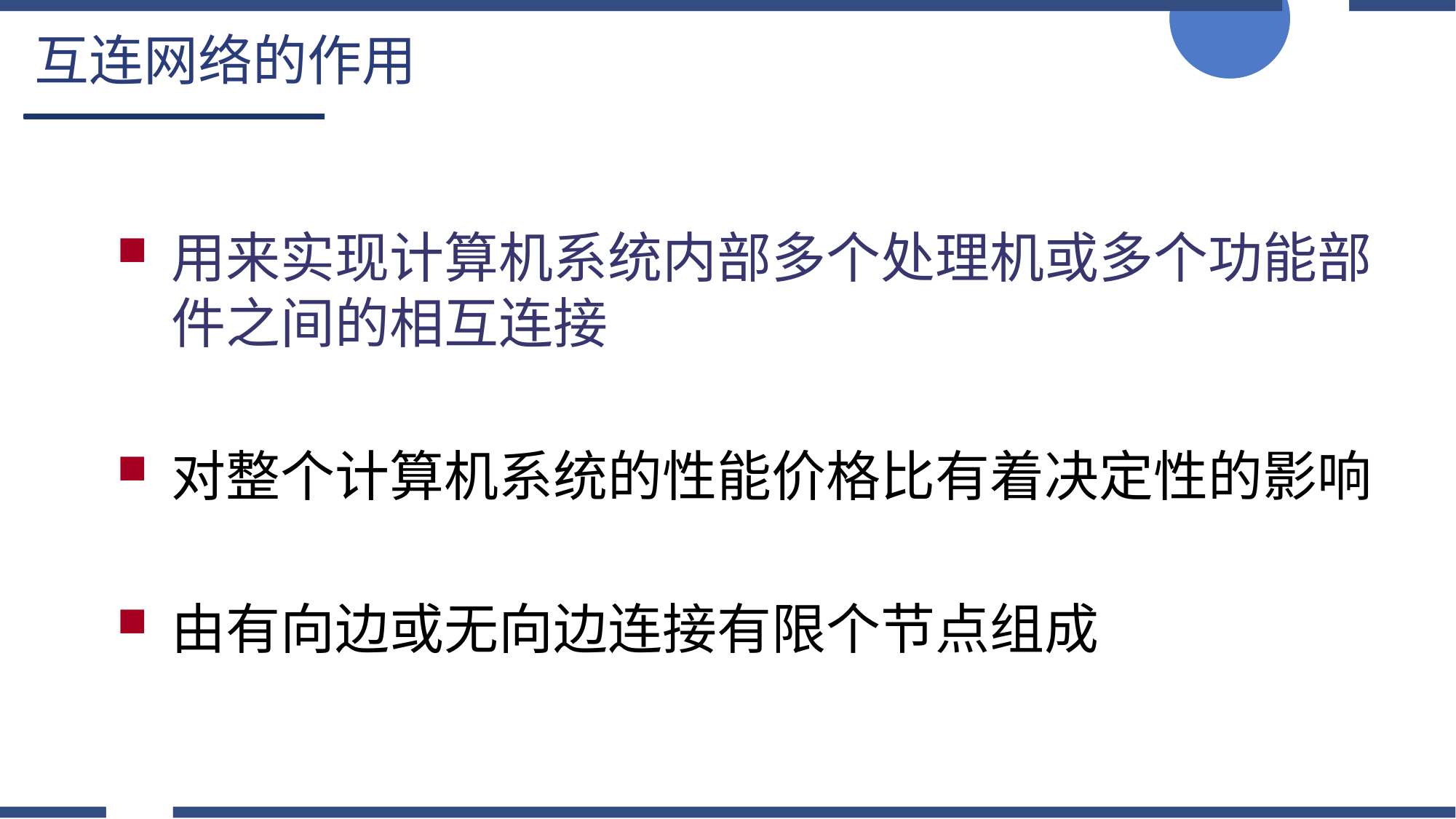

# 互连网络的作用
用来实现计算机系统内部多个处理机或多个功能部件之间的相互连接

对整个计算机系统的性能价格比有着决定性的影响

由有向边或无向边连接有限个节点组成